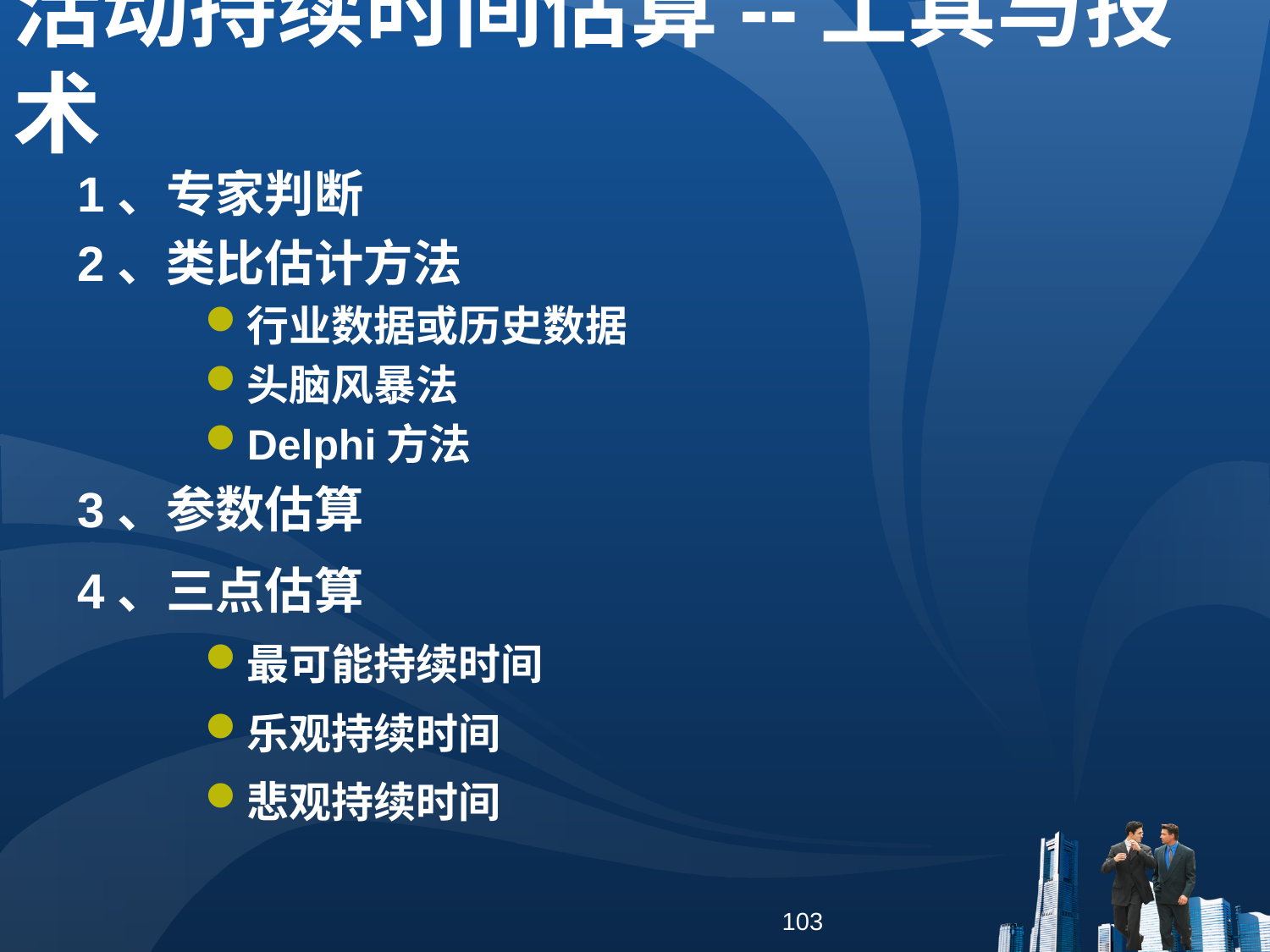

活动持续时间估算--工具与技术
1、专家判断
2、类比估计方法
行业数据或历史数据
头脑风暴法
Delphi方法
3、参数估算
4、三点估算
最可能持续时间
乐观持续时间
悲观持续时间
103